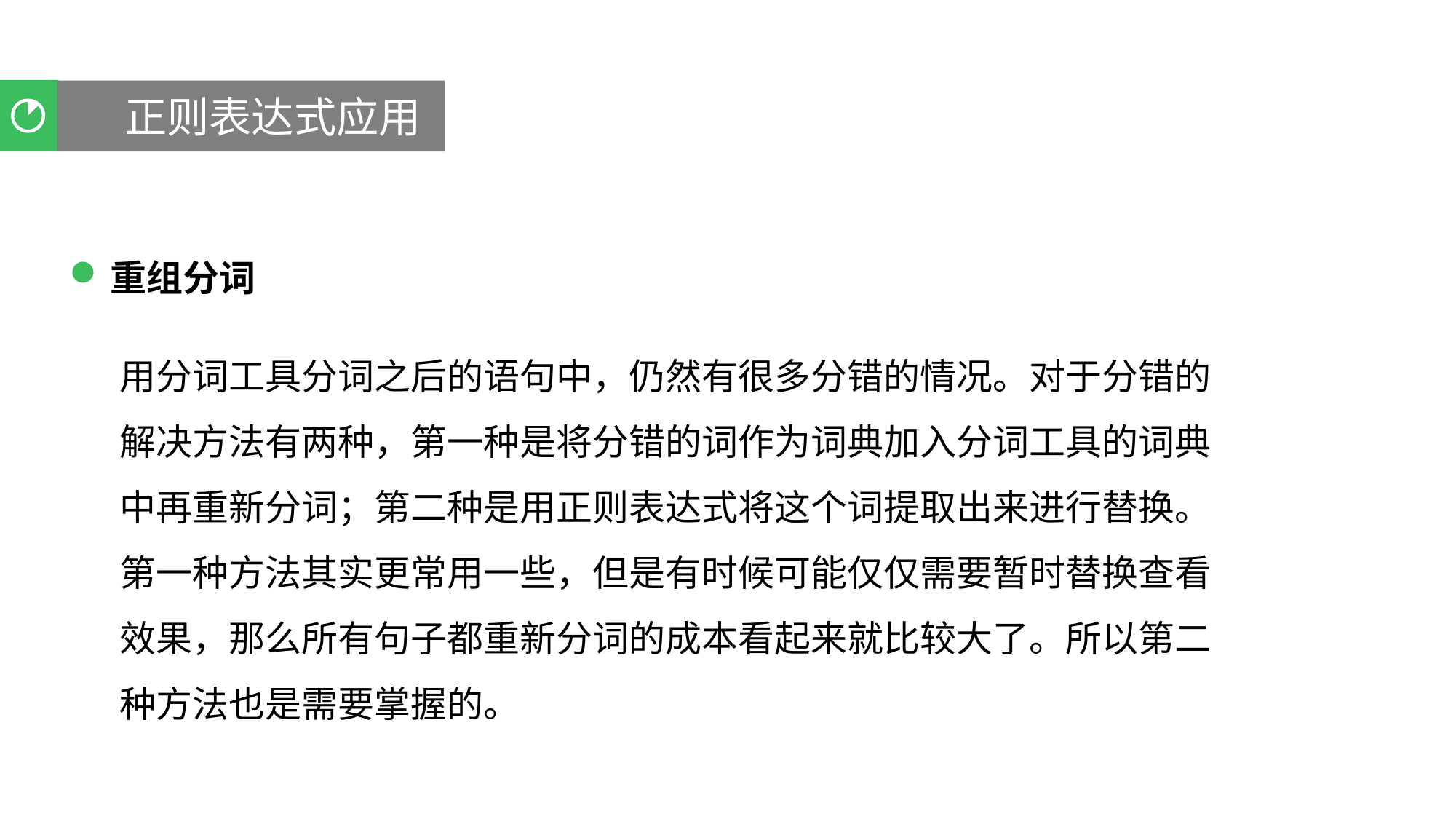

正则表达式应用

聚类分析
重组分词
用分词工具分词之后的语句中，仍然有很多分错的情况。对于分错的解决方法有两种，第一种是将分错的词作为词典加入分词工具的词典中再重新分词；第二种是用正则表达式将这个词提取出来进行替换。第一种方法其实更常用一些，但是有时候可能仅仅需要暂时替换查看效果，那么所有句子都重新分词的成本看起来就比较大了。所以第二种方法也是需要掌握的。